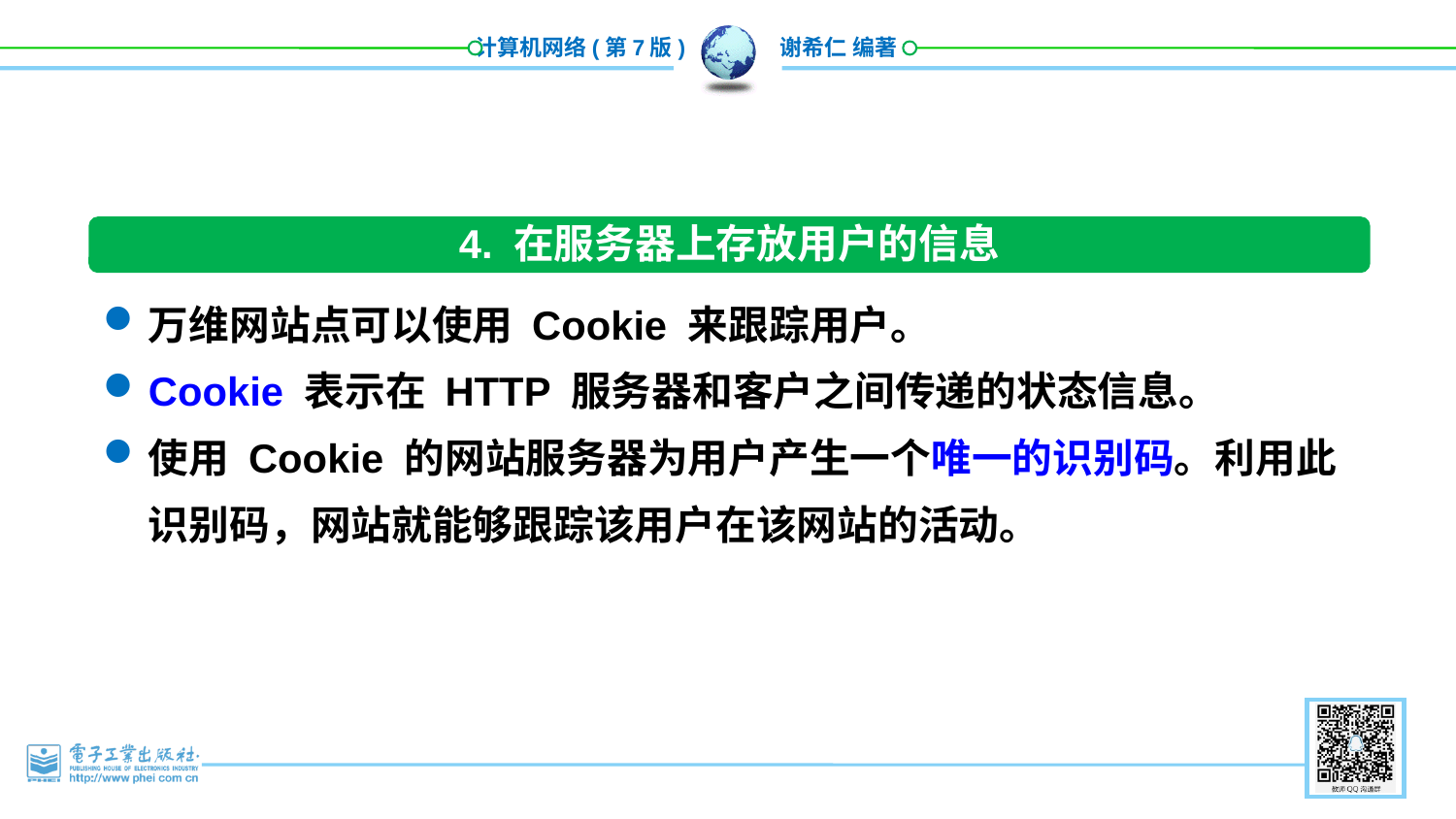

4. 在服务器上存放用户的信息

万维网站点可以使用 Cookie 来跟踪用户。
Cookie 表示在 HTTP 服务器和客户之间传递的状态信息。
使用 Cookie 的网站服务器为用户产生一个唯一的识别码。利用此识别码，网站就能够跟踪该用户在该网站的活动。